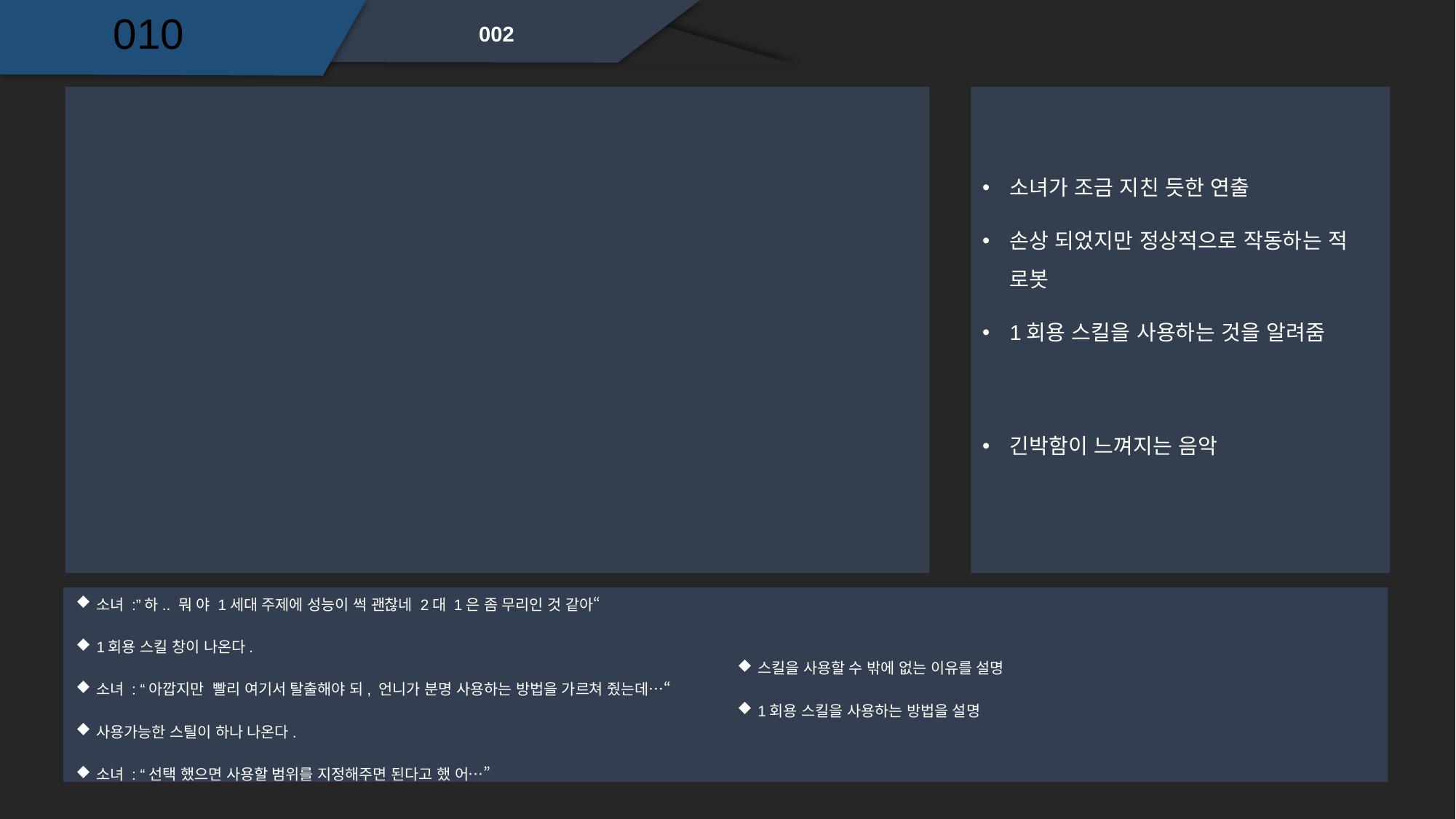

010
002
소녀가 조금 지친 듯한 연출
손상 되었지만 정상적으로 작동하는 적 로봇
1회용 스킬을 사용하는 것을 알려줌
긴박함이 느껴지는 음악

소녀 :”하.. 뭐 야 1세대 주제에 성능이 썩 괜찮네 2대 1은 좀 무리인 것 같아“
1회용 스킬 창이 나온다.
소녀 : “아깝지만  빨리 여기서 탈출해야 되, 언니가 분명 사용하는 방법을 가르쳐 줬는데…“
사용가능한 스틸이 하나 나온다.
소녀 : “선택 했으면 사용할 범위를 지정해주면 된다고 했 어…”
스킬을 사용할 수 밖에 없는 이유를 설명
1회용 스킬을 사용하는 방법을 설명